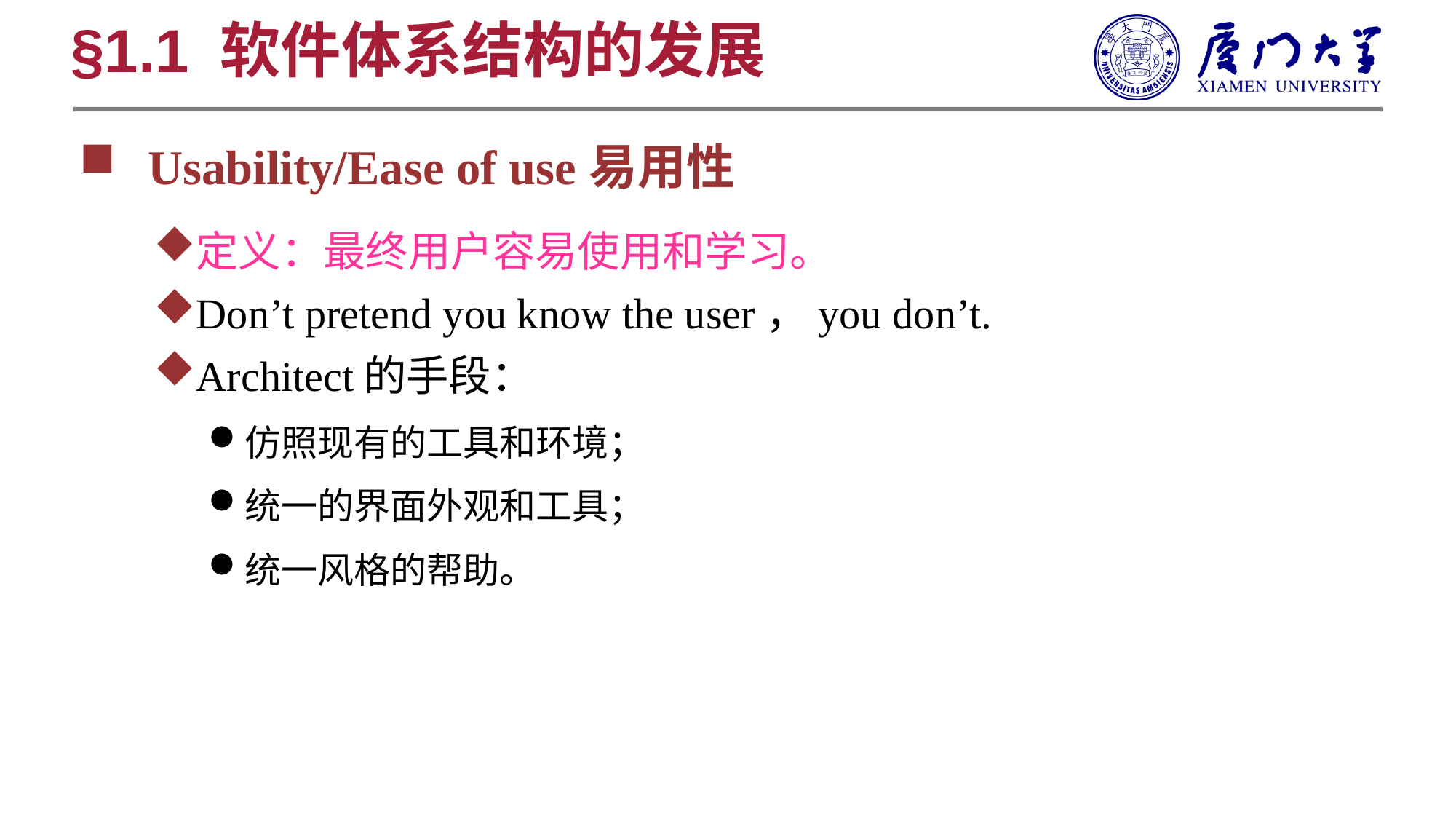

§1.1 软件体系结构的发展
Usability/Ease of use易用性
定义：最终用户容易使用和学习。
Don’t pretend you know the user，you don’t.
Architect的手段：
仿照现有的工具和环境；
统一的界面外观和工具；
统一风格的帮助。